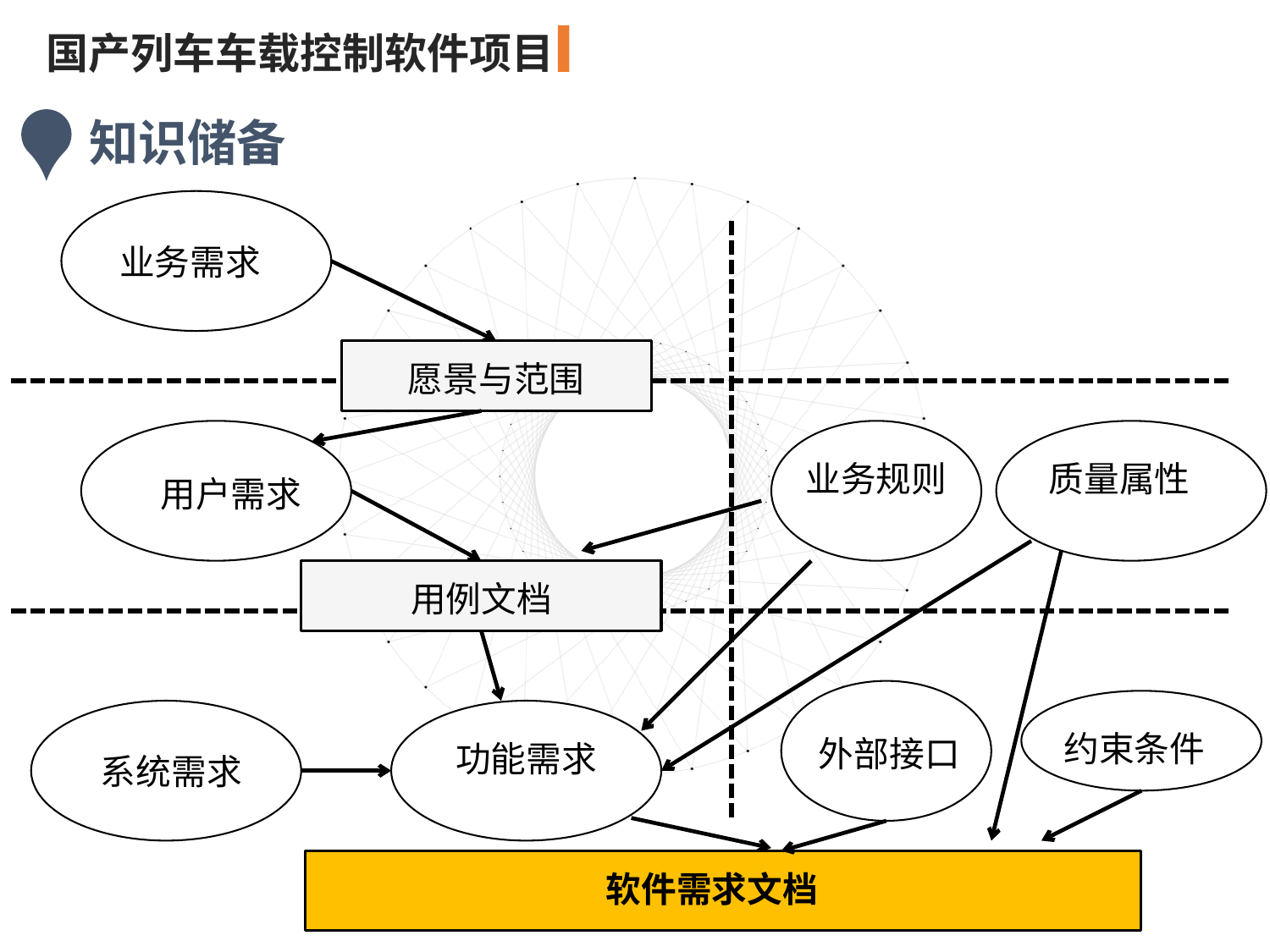

国产列车车载控制软件项目

知识储备

业务需求

愿景与范围

业务规则
质量属性
用户需求

用例文档

约束条件
外部接口
功能需求
系统需求

软件需求文档